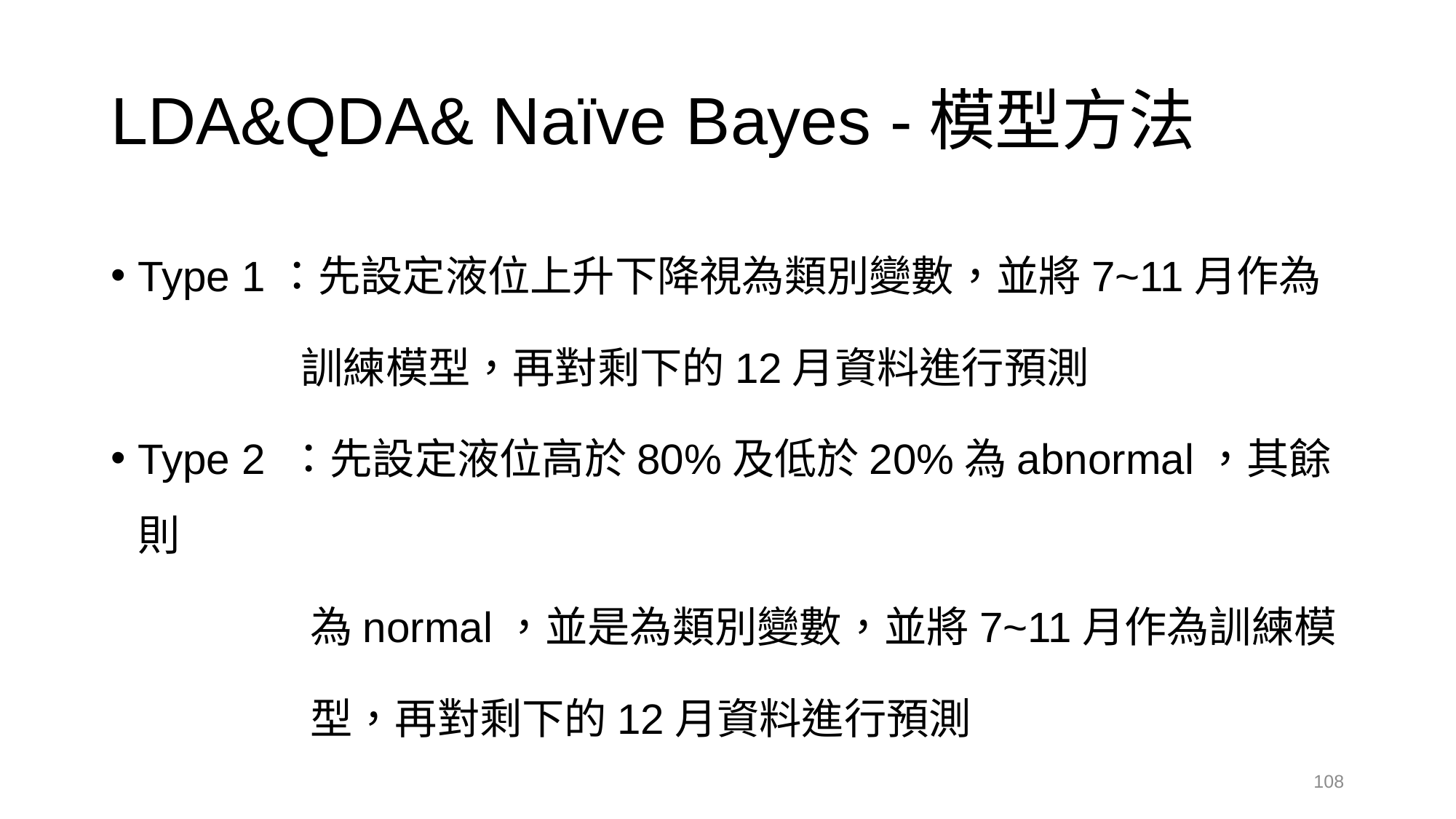

# LDA&QDA& Naïve Bayes -模型方法
Type 1：先設定液位上升下降視為類別變數，並將7~11月作為
                   訓練模型，再對剩下的12月資料進行預測
Type 2 ：先設定液位高於80%及低於20%為abnormal，其餘則
                    為normal，並是為類別變數，並將7~11月作為訓練模
                    型，再對剩下的12月資料進行預測

108